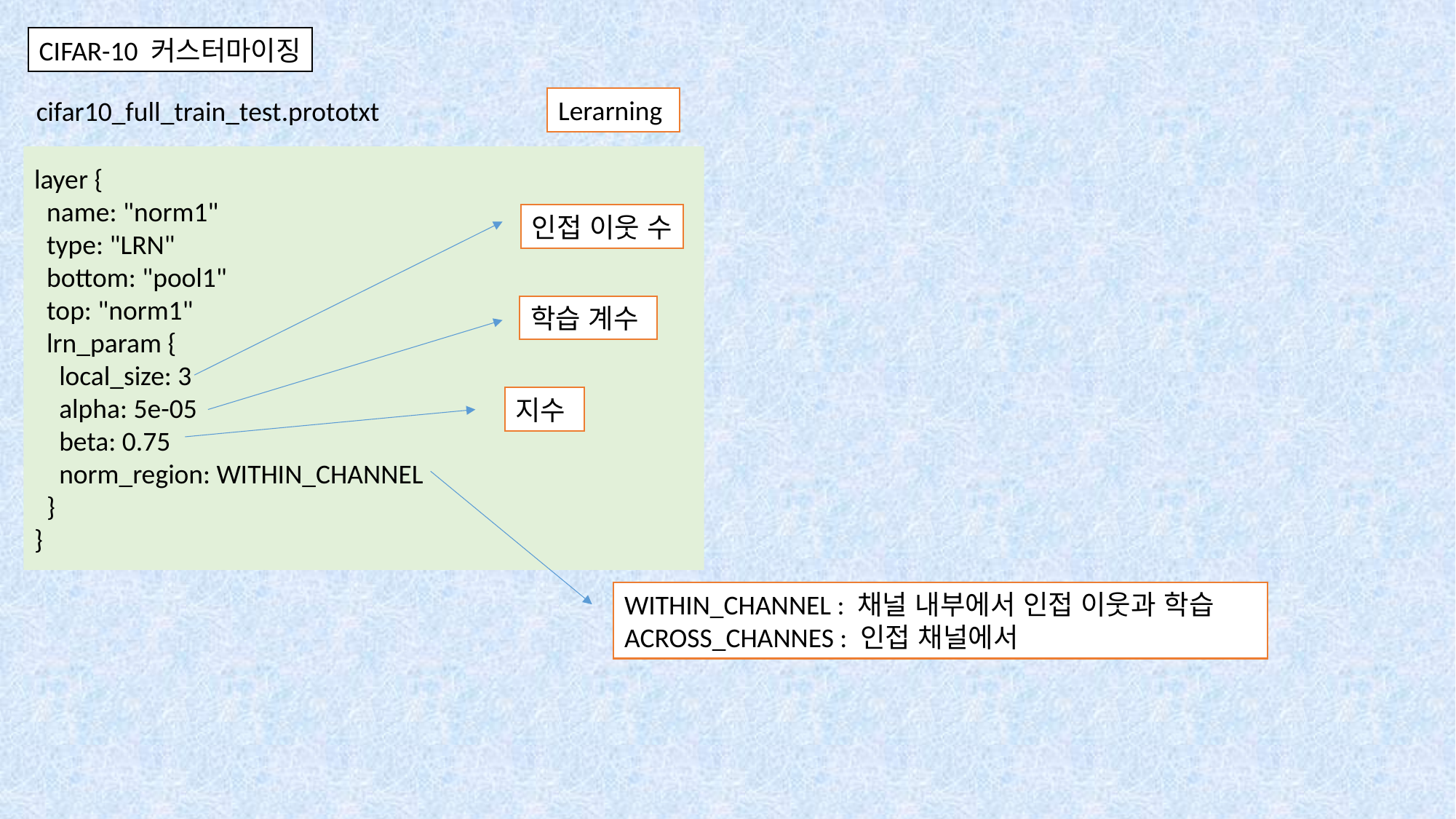

CIFAR-10 커스터마이징
Lerarning
cifar10_full_train_test.prototxt
layer {
  name: "norm1"
  type: "LRN"
  bottom: "pool1"
  top: "norm1"
  lrn_param {
    local_size: 3
    alpha: 5e-05
    beta: 0.75
    norm_region: WITHIN_CHANNEL
  }
}
인접 이웃 수
학습 계수
지수
WITHIN_CHANNEL : 채널 내부에서 인접 이웃과 학습
ACROSS_CHANNES : 인접 채널에서